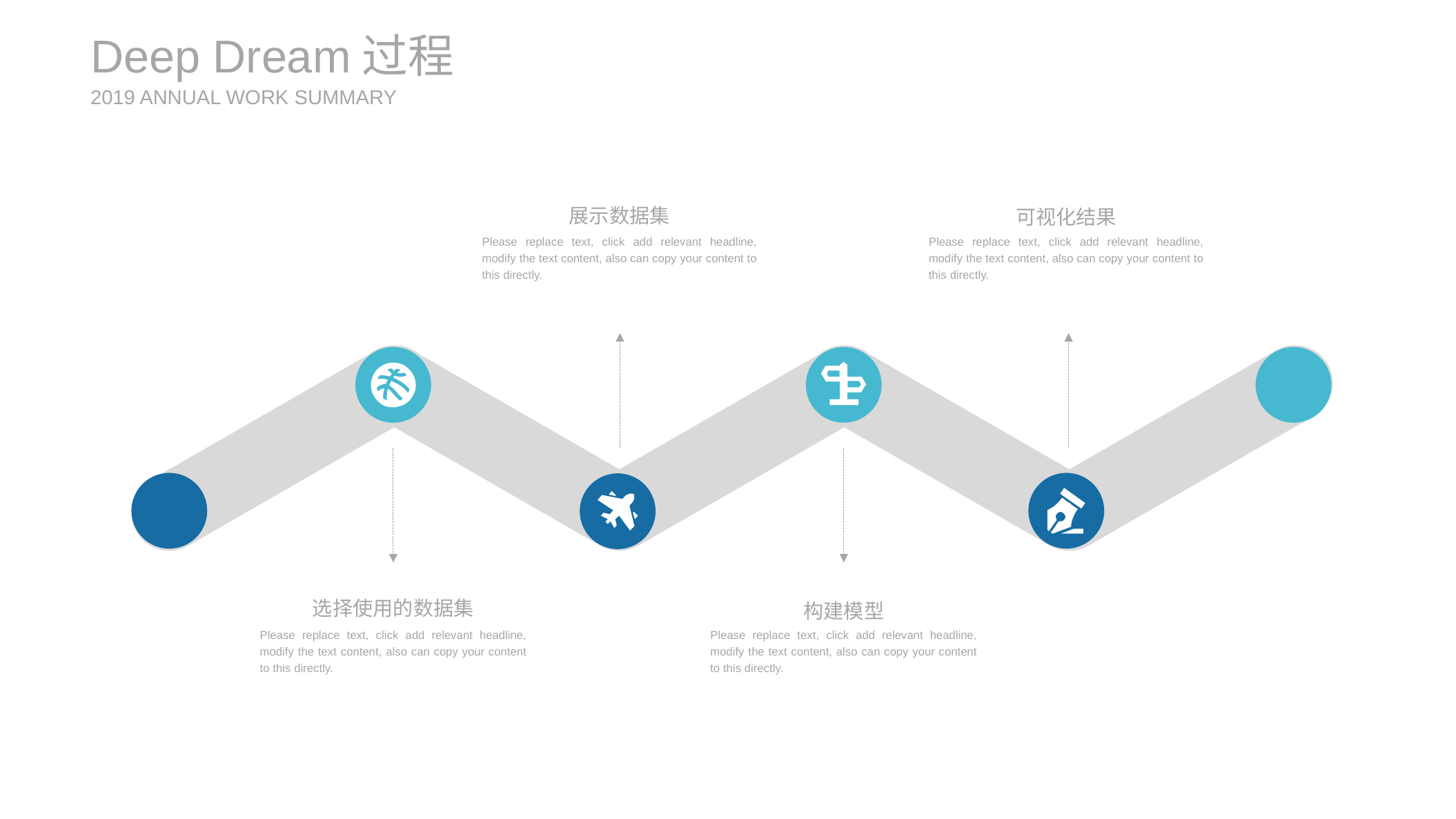

Deep Dream过程
2019 ANNUAL WORK SUMMARY

展示数据集
Please replace text, click add relevant headline, modify the text content, also can copy your content to this directly.
可视化结果
Please replace text, click add relevant headline, modify the text content, also can copy your content to this directly.
选择使用的数据集
Please replace text, click add relevant headline, modify the text content, also can copy your content to this directly.
构建模型
Please replace text, click add relevant headline, modify the text content, also can copy your content to this directly.